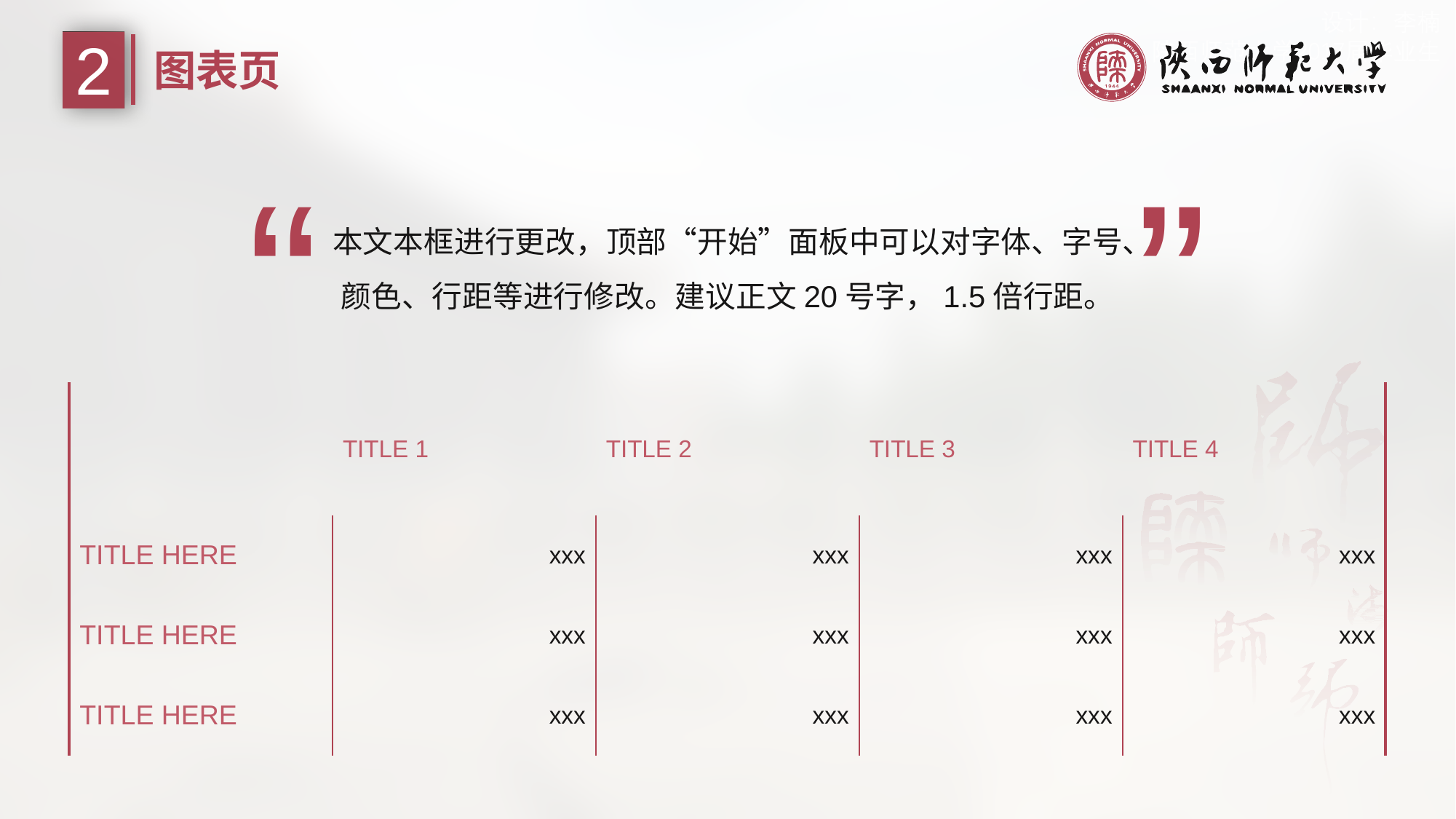

2
图表页
“
”
本文本框进行更改，顶部“开始”面板中可以对字体、字号、颜色、行距等进行修改。建议正文20号字，1.5倍行距。
|  | TITLE 1 | TITLE 2 | TITLE 3 | TITLE 4 |
| --- | --- | --- | --- | --- |
| TITLE HERE | xxx | xxx | xxx | xxx |
| TITLE HERE | xxx | xxx | xxx | xxx |
| TITLE HERE | xxx | xxx | xxx | xxx |